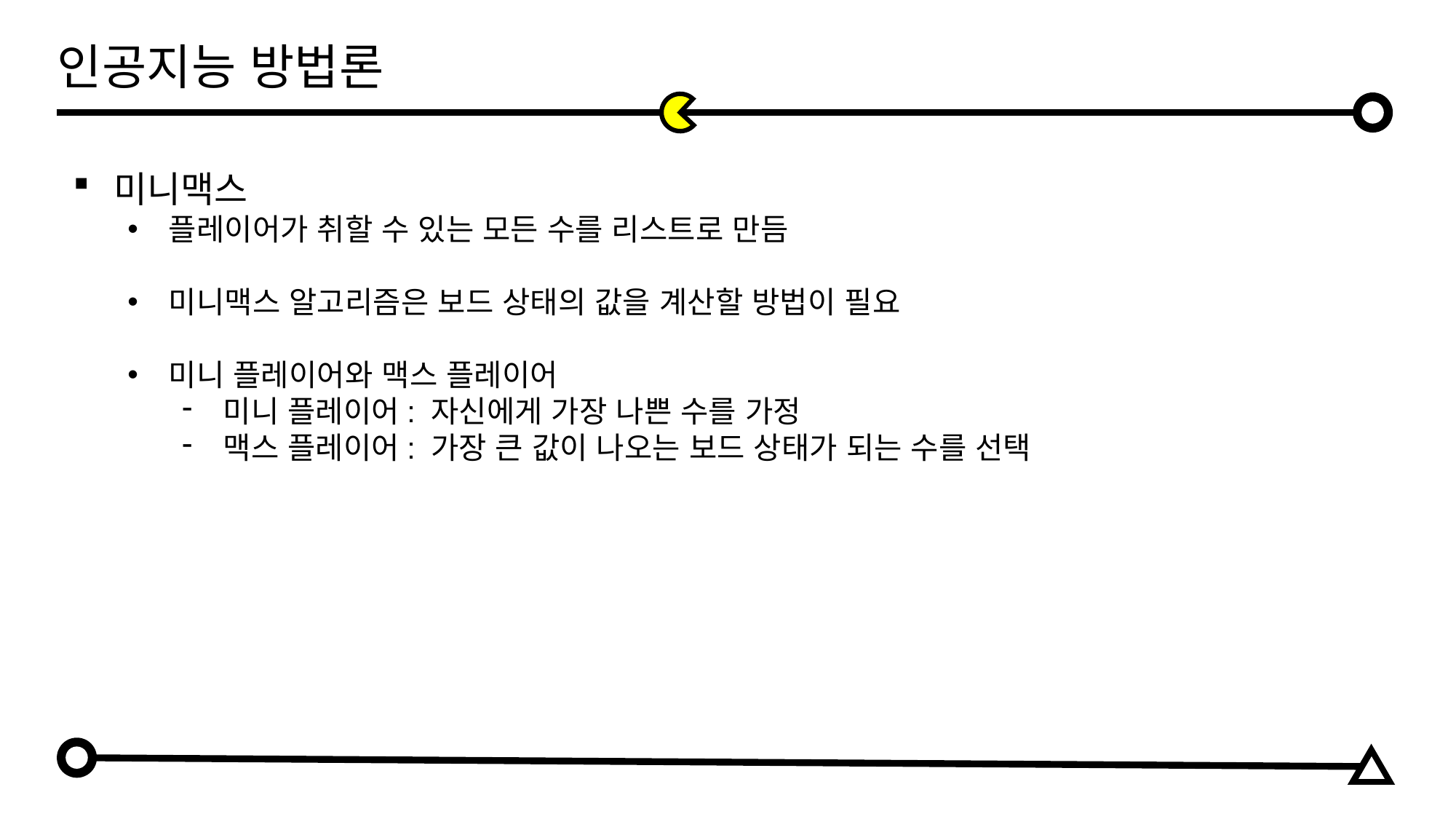

인공지능 방법론

미니맥스
플레이어가 취할 수 있는 모든 수를 리스트로 만듬

미니맥스 알고리즘은 보드 상태의 값을 계산할 방법이 필요

미니 플레이어와 맥스 플레이어
미니 플레이어: 자신에게 가장 나쁜 수를 가정
맥스 플레이어: 가장 큰 값이 나오는 보드 상태가 되는 수를 선택